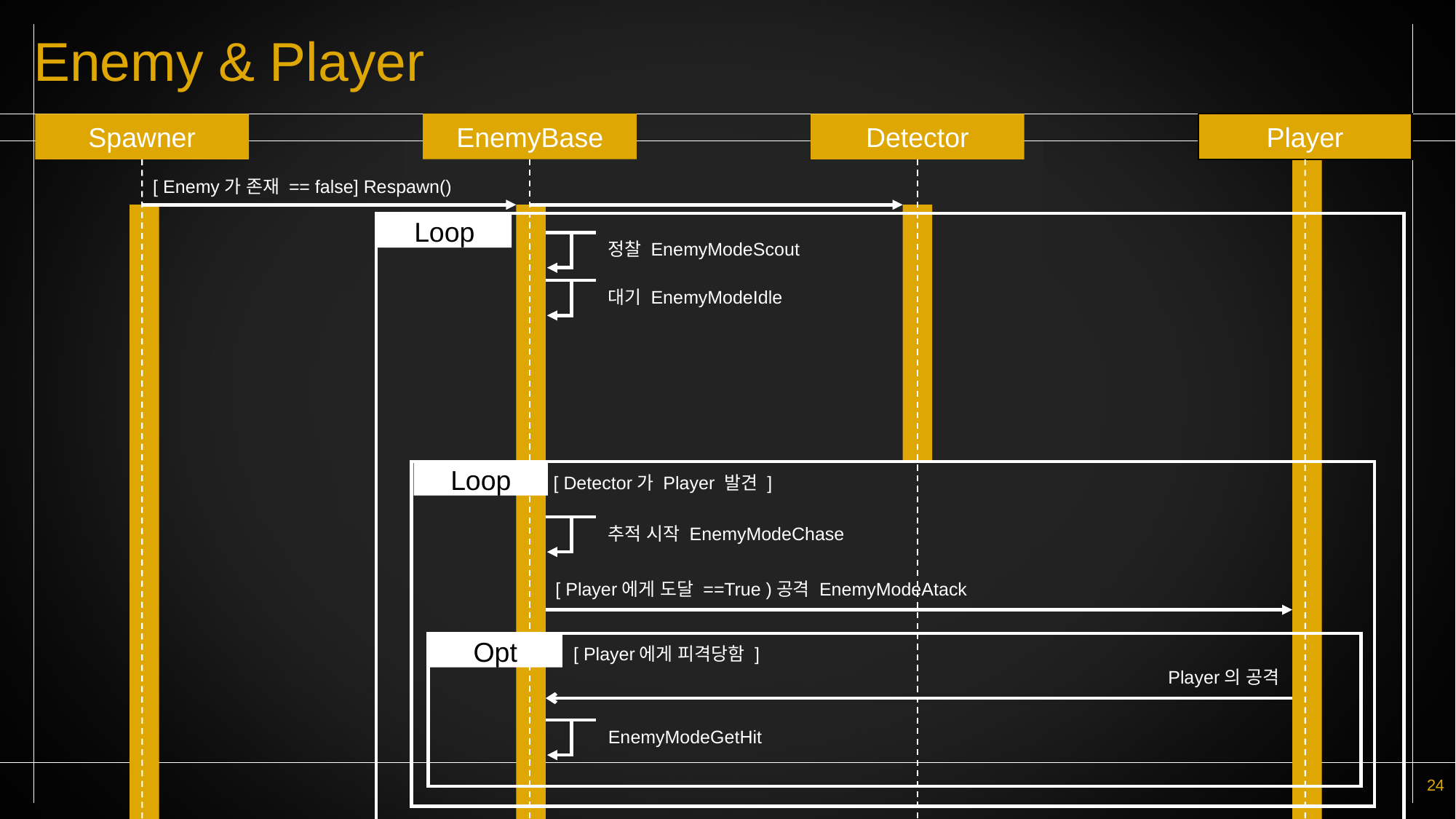

# Enemy & Player
EnemyBase
Spawner
Detector
Player

[ Enemy가 존재 == false] Respawn()

Loop
정찰 EnemyModeScout
대기 EnemyModeIdle

Loop
[ Detector가 Player 발견 ]
추적 시작 EnemyModeChase
[ Player에게 도달 ==True )공격 EnemyModeAtack

Opt
[ Player에게 피격당함 ]
Player의 공격
EnemyModeGetHit
24